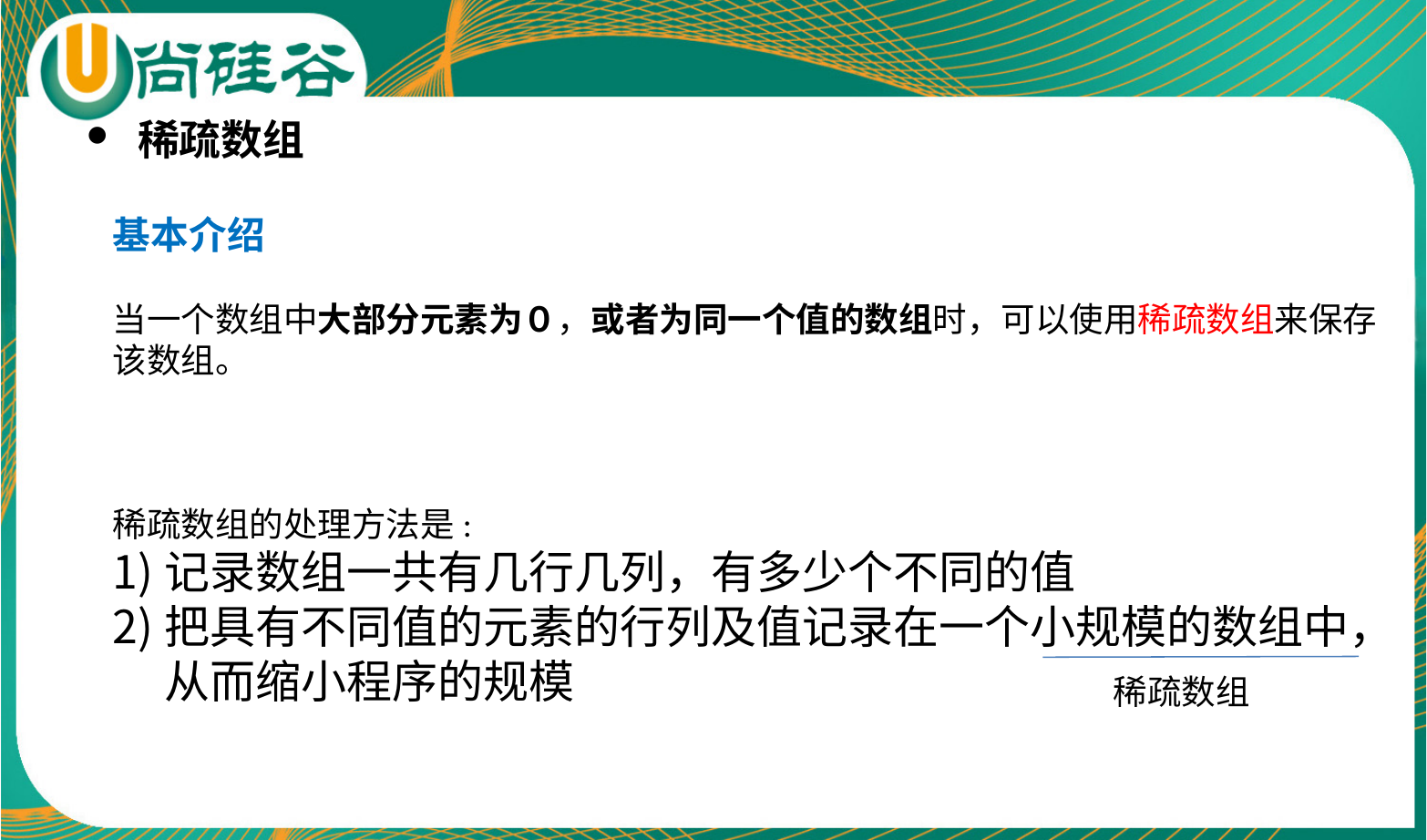

稀疏数组
基本介绍

当一个数组中大部分元素为０，或者为同一个值的数组时，可以使用稀疏数组来保存该数组。

稀疏数组的处理方法是:
记录数组一共有几行几列，有多少个不同的值
把具有不同值的元素的行列及值记录在一个小规模的数组中，从而缩小程序的规模

稀疏数组